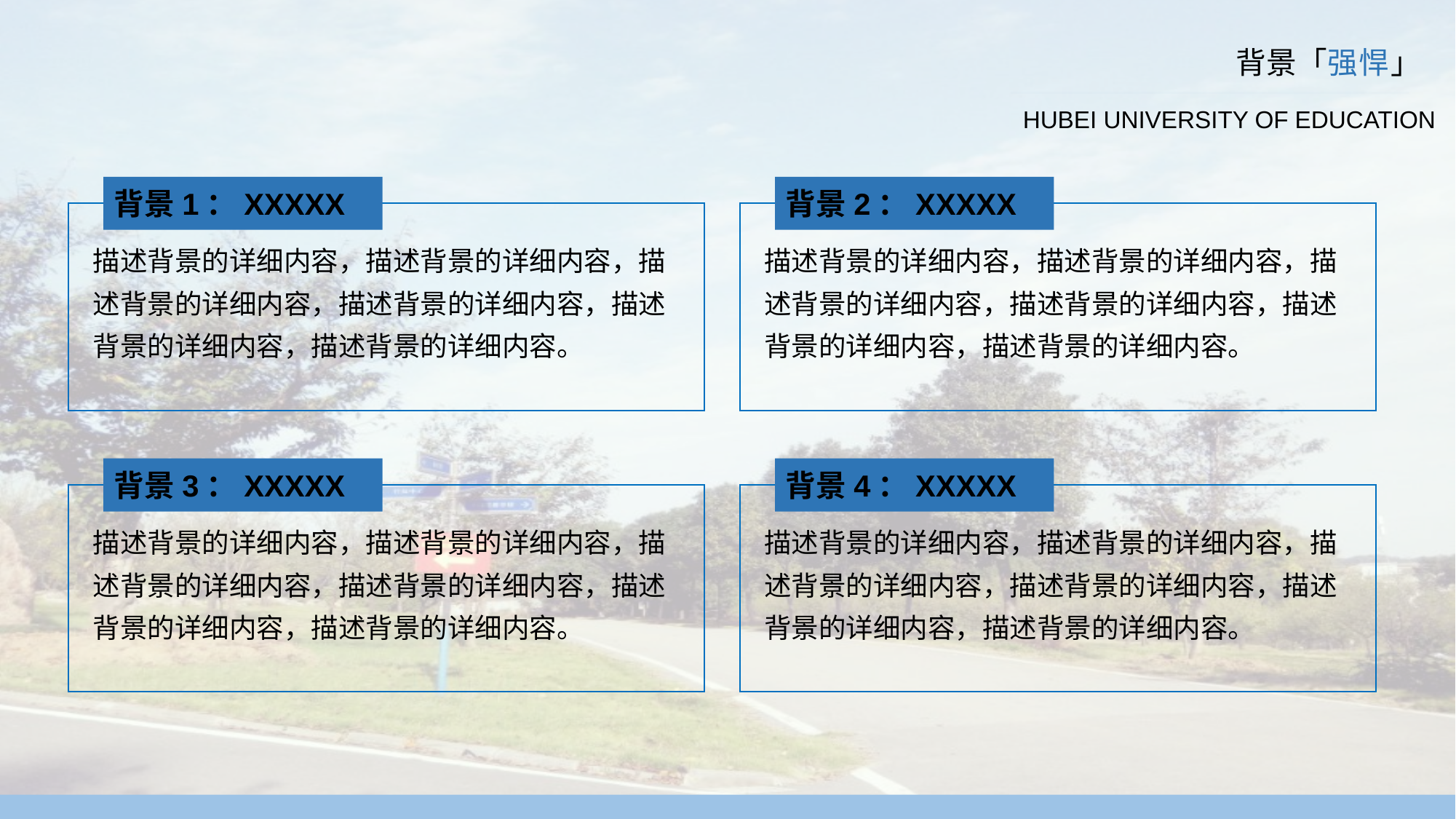

背景「强悍」
HUBEI UNIVERSITY OF EDUCATION

背景1：XXXXX

描述背景的详细内容，描述背景的详细内容，描述背景的详细内容，描述背景的详细内容，描述背景的详细内容，描述背景的详细内容。

背景2：XXXXX

描述背景的详细内容，描述背景的详细内容，描述背景的详细内容，描述背景的详细内容，描述背景的详细内容，描述背景的详细内容。

背景3：XXXXX

描述背景的详细内容，描述背景的详细内容，描述背景的详细内容，描述背景的详细内容，描述背景的详细内容，描述背景的详细内容。

背景4：XXXXX

描述背景的详细内容，描述背景的详细内容，描述背景的详细内容，描述背景的详细内容，描述背景的详细内容，描述背景的详细内容。